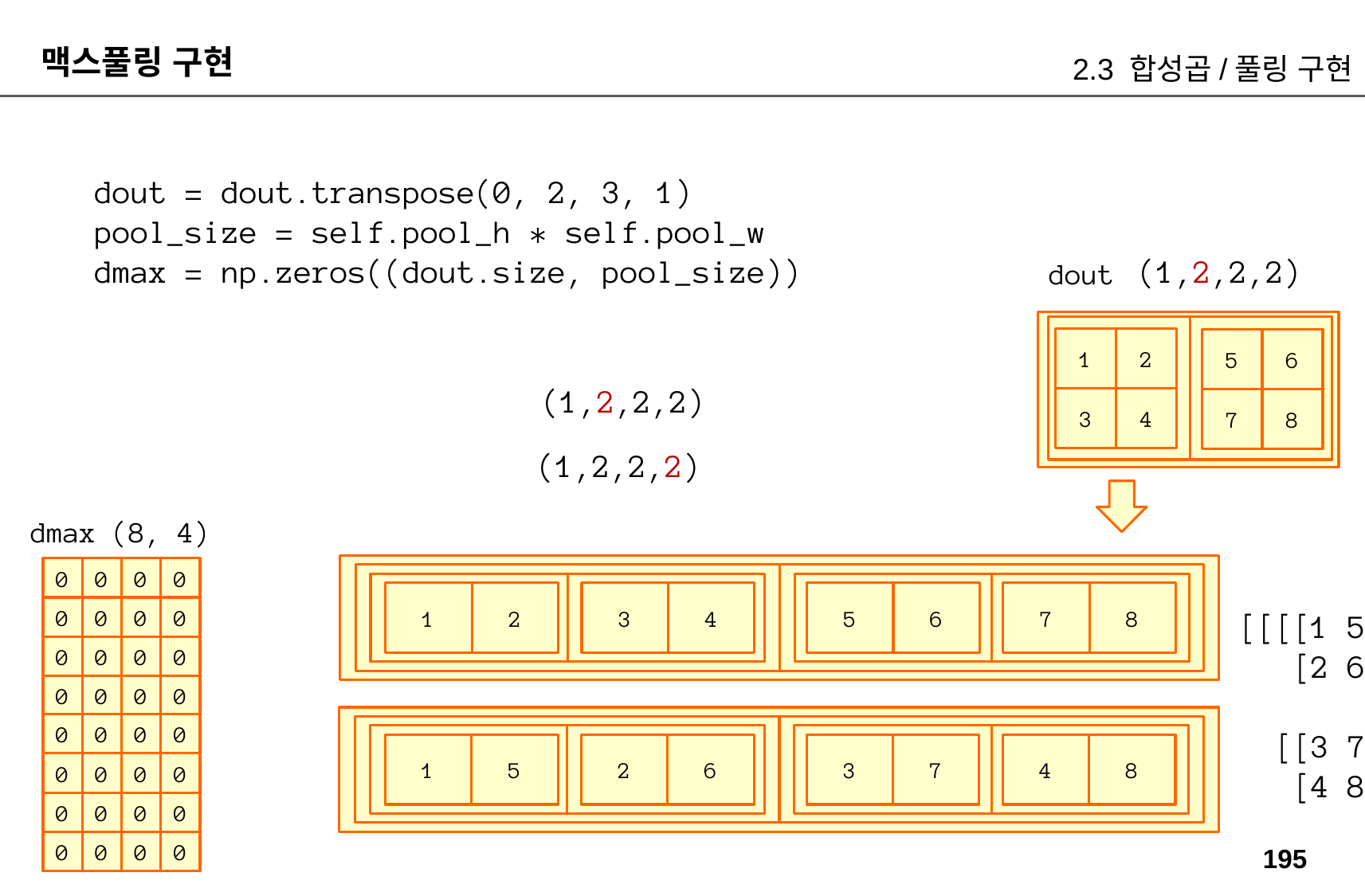

맥스풀링 구현
2.3 합성곱/풀링 구현
dout = dout.transpose(0, 2, 3, 1)
pool_size = self.pool_h * self.pool_w
dmax = np.zeros((dout.size, pool_size))
(1,2,2,2)
dout

2
1
6
5
(1,2,2,2)
4
3
8
7
(1,2,2,2)

dmax (8, 4)

0
0
0
0

4
8
2
6
3
7
1
5
0
0
0
0
[[[[1 5]
   [2 6]]

  [[3 7]
   [4 8]]]]
0
0
0
0
0
0
0
0

0
0
0
0

6
8
5
7
2
4
1
3
0
0
0
0
0
0
0
0
0
0
0
0